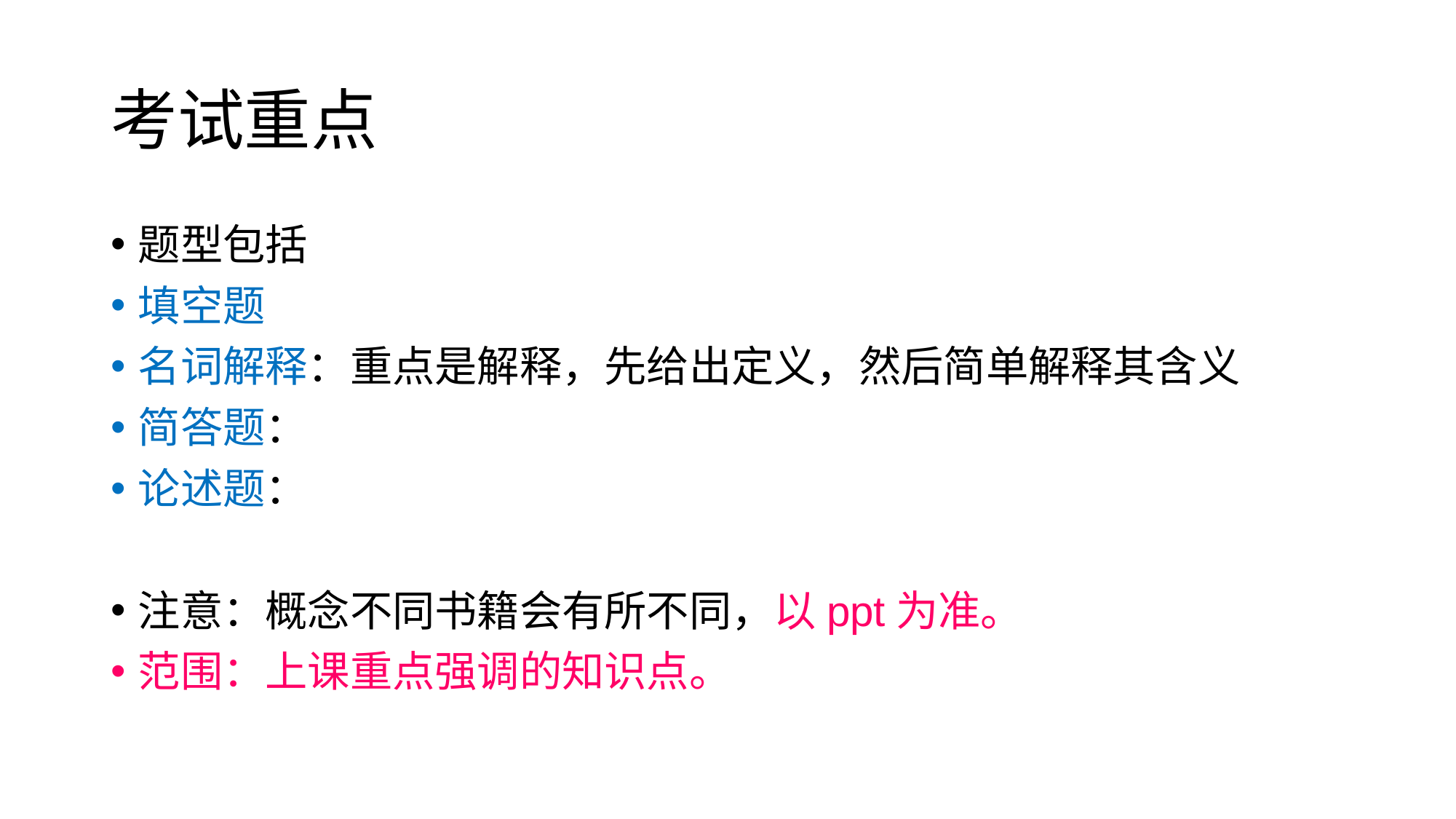

# 考试重点
题型包括
填空题
名词解释：重点是解释，先给出定义，然后简单解释其含义
简答题：
论述题：

注意：概念不同书籍会有所不同，以ppt为准。
范围：上课重点强调的知识点。